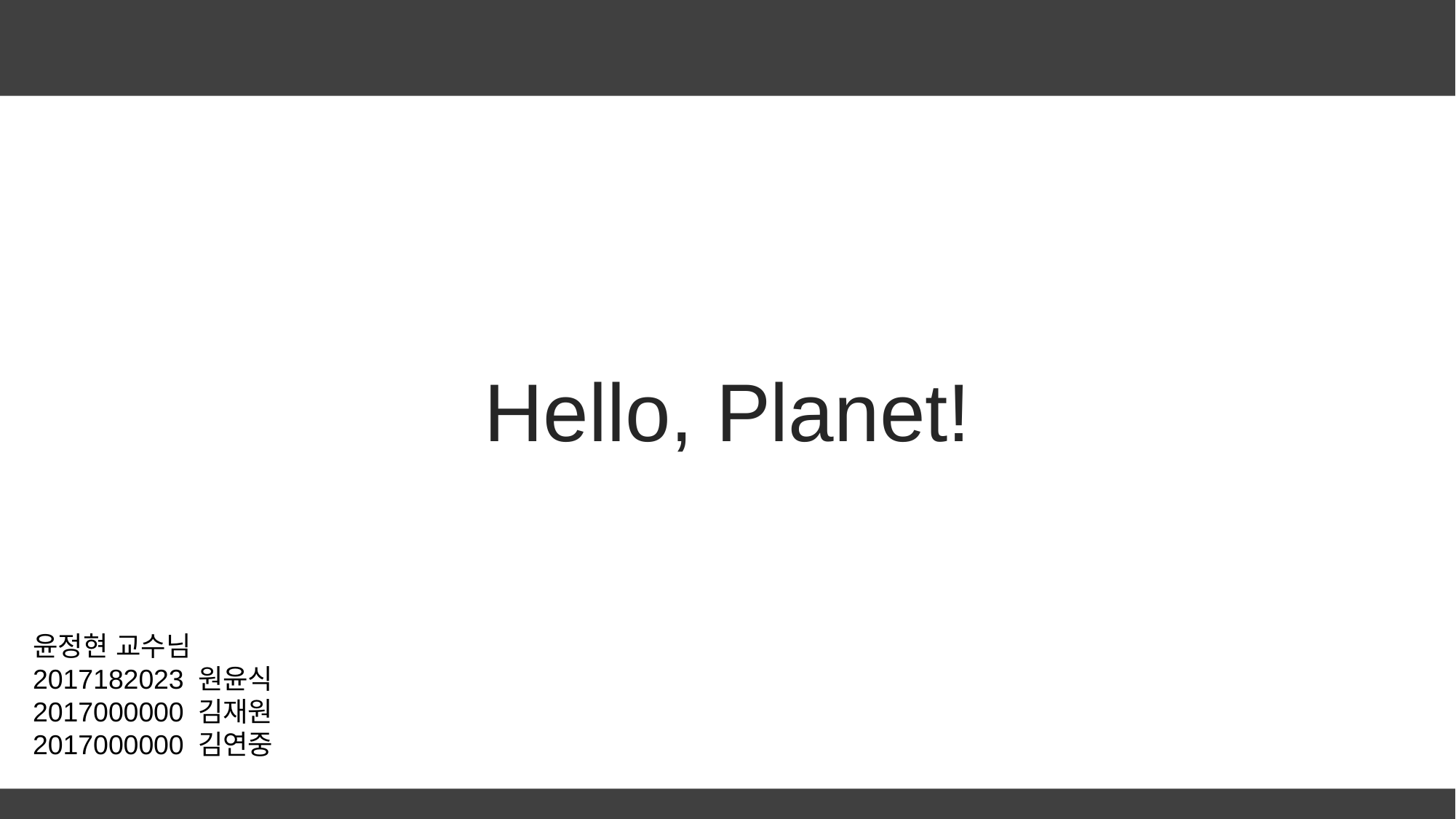

Hello, Planet!
윤정현 교수님
2017182023 원윤식
2017000000 김재원
2017000000 김연중